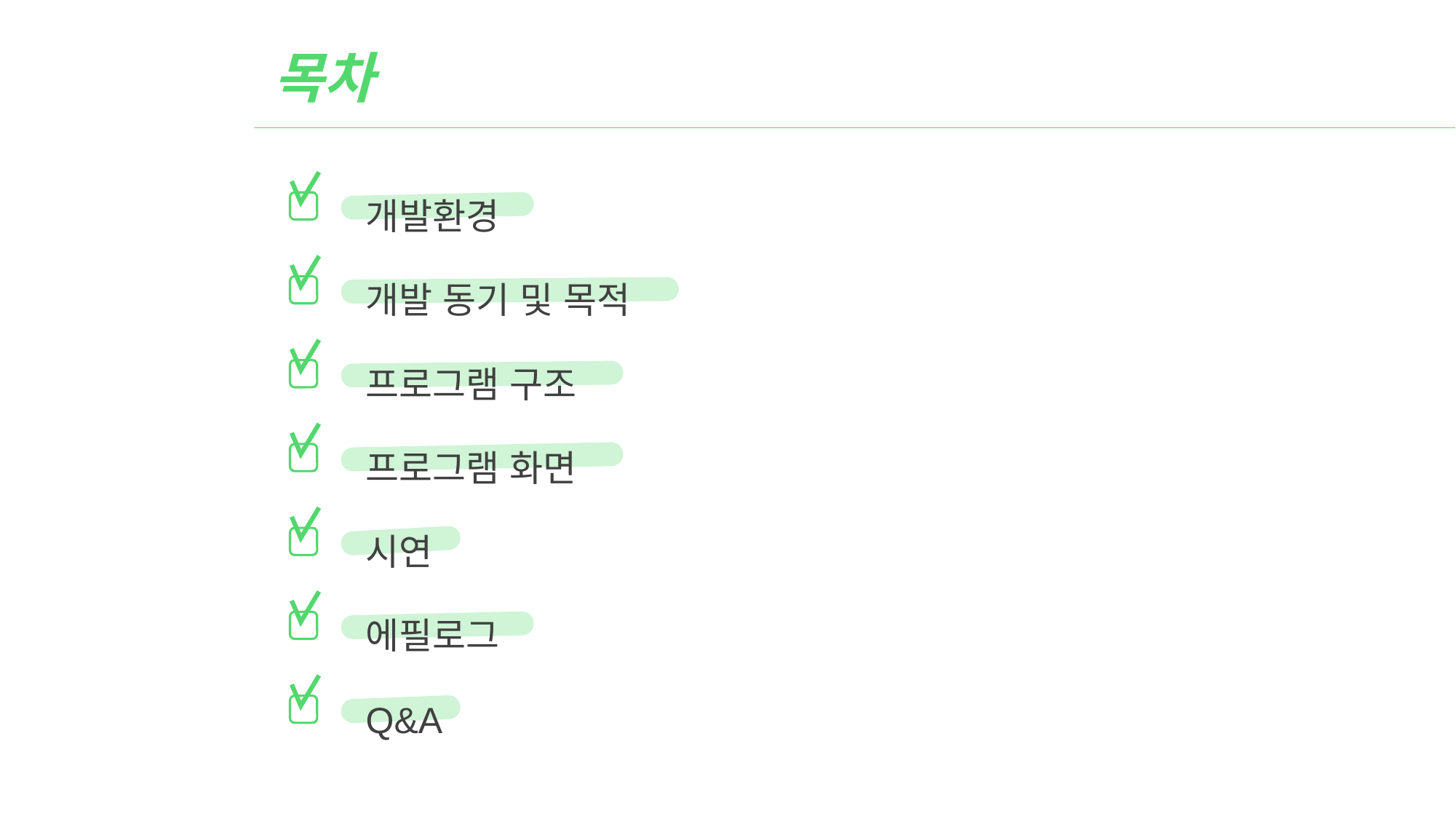

목차
개발환경

개발 동기 및 목적

프로그램 구조

프로그램 화면

시연

에필로그

Q&A